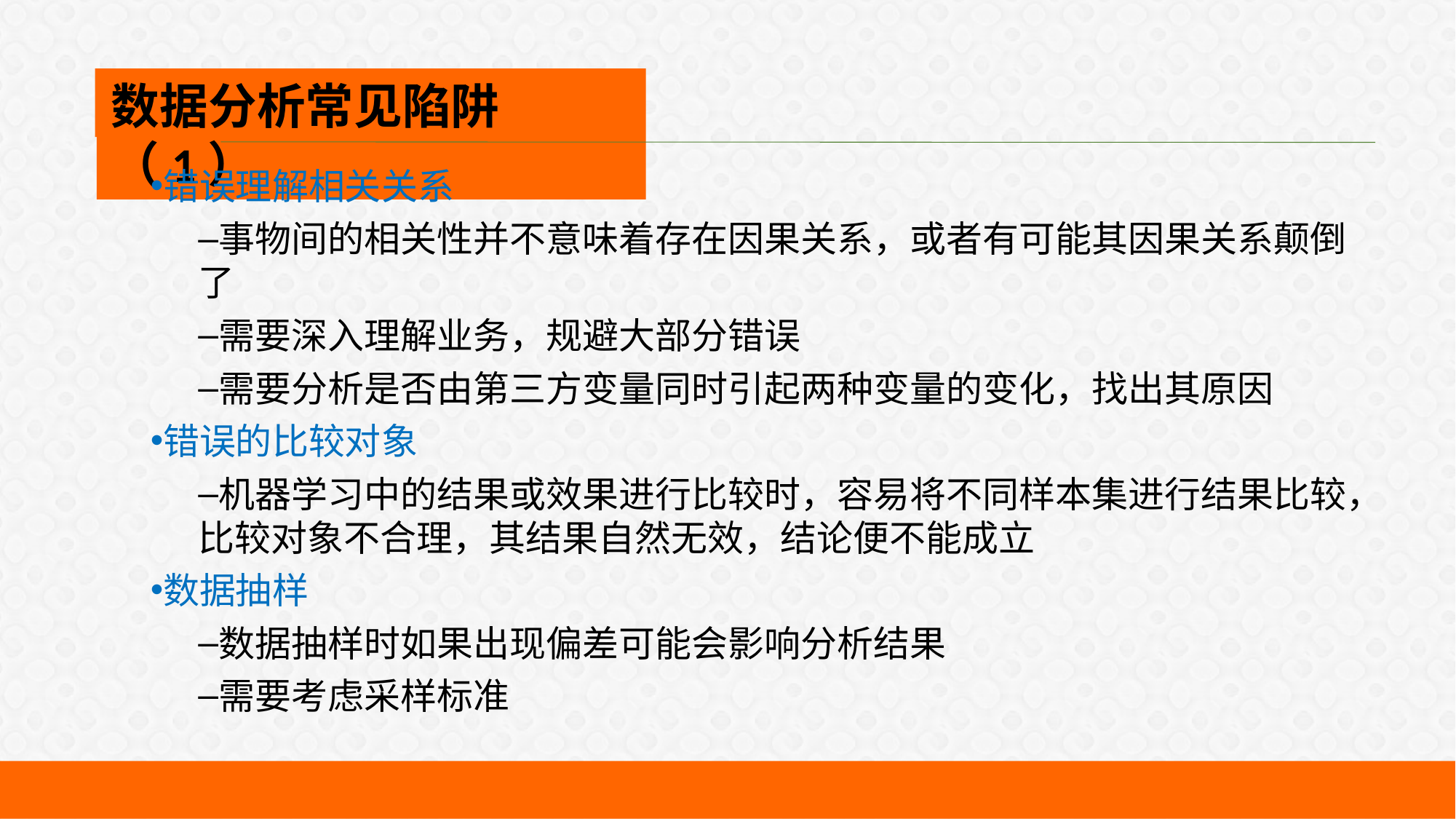

数据分析常见陷阱（1）
错误理解相关关系
事物间的相关性并不意味着存在因果关系，或者有可能其因果关系颠倒了
需要深入理解业务，规避大部分错误
需要分析是否由第三方变量同时引起两种变量的变化，找出其原因
错误的比较对象
机器学习中的结果或效果进行比较时，容易将不同样本集进行结果比较，比较对象不合理，其结果自然无效，结论便不能成立
数据抽样
数据抽样时如果出现偏差可能会影响分析结果
需要考虑采样标准